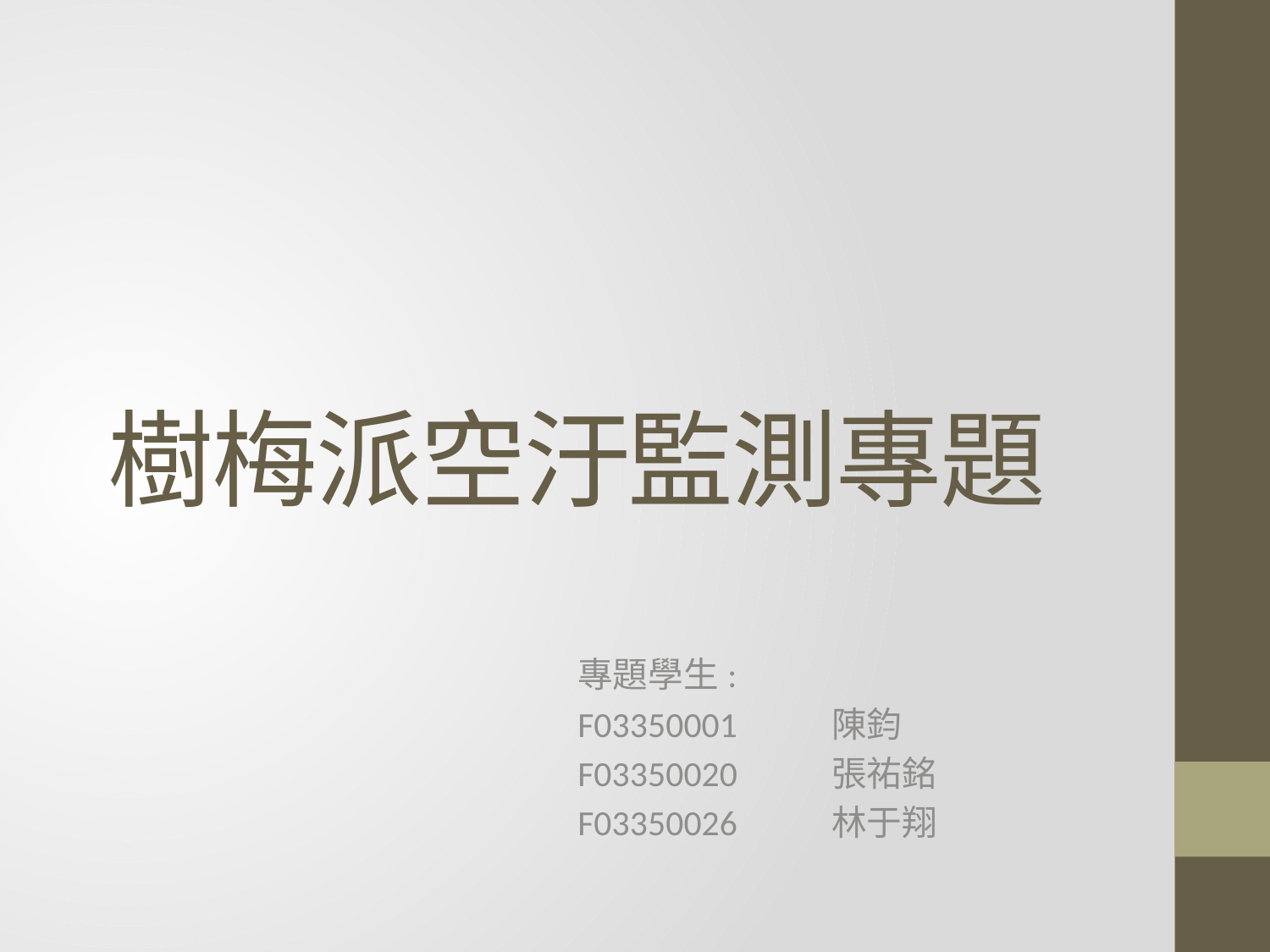

# 樹梅派空汙監測專題
專題學生:
F03350001	陳鈞
F03350020	張祐銘
F03350026	林于翔